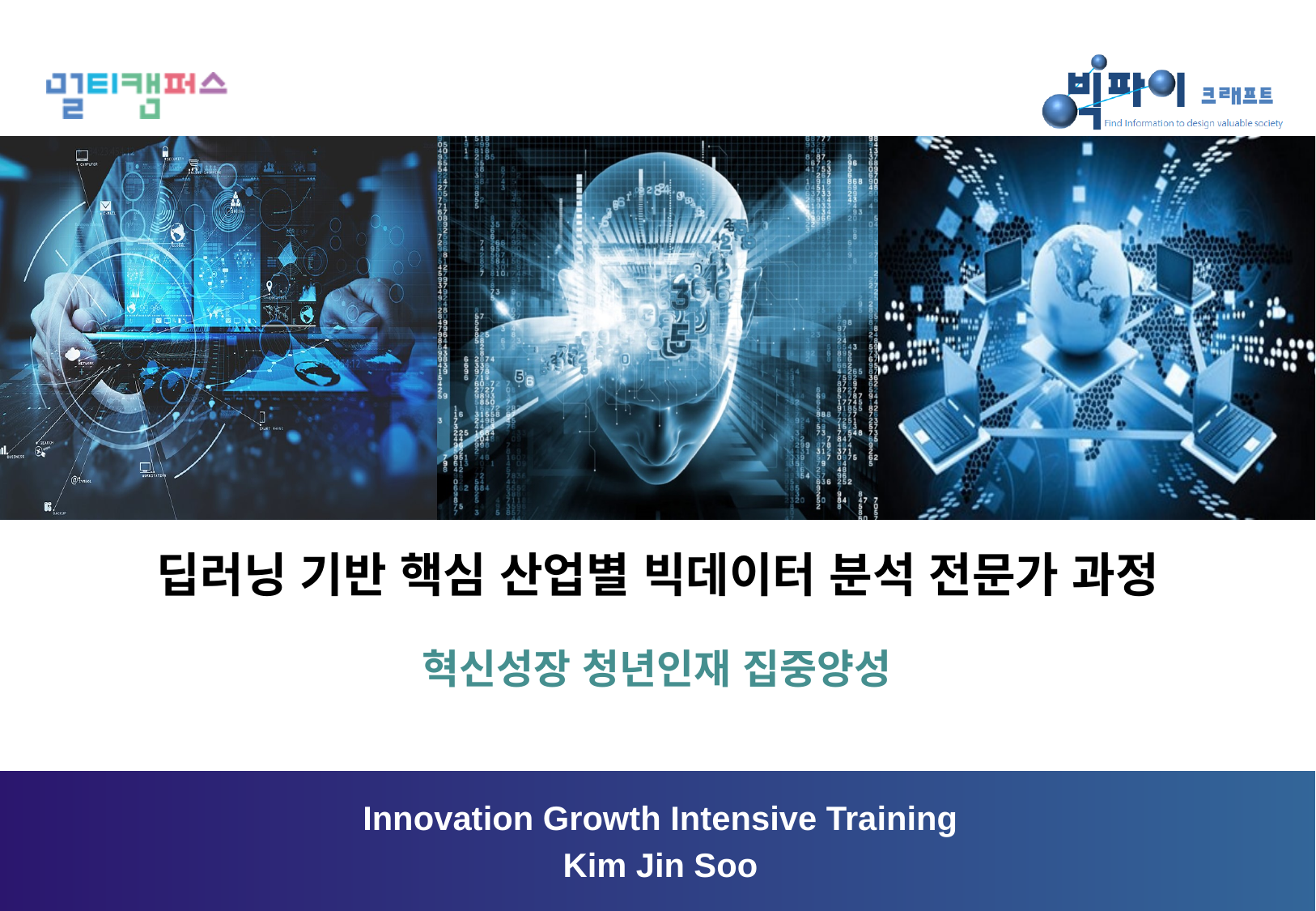

# 딥러닝 기반 핵심 산업별 빅데이터 분석 전문가 과정
혁신성장 청년인재 집중양성
Innovation Growth Intensive Training
Kim Jin Soo